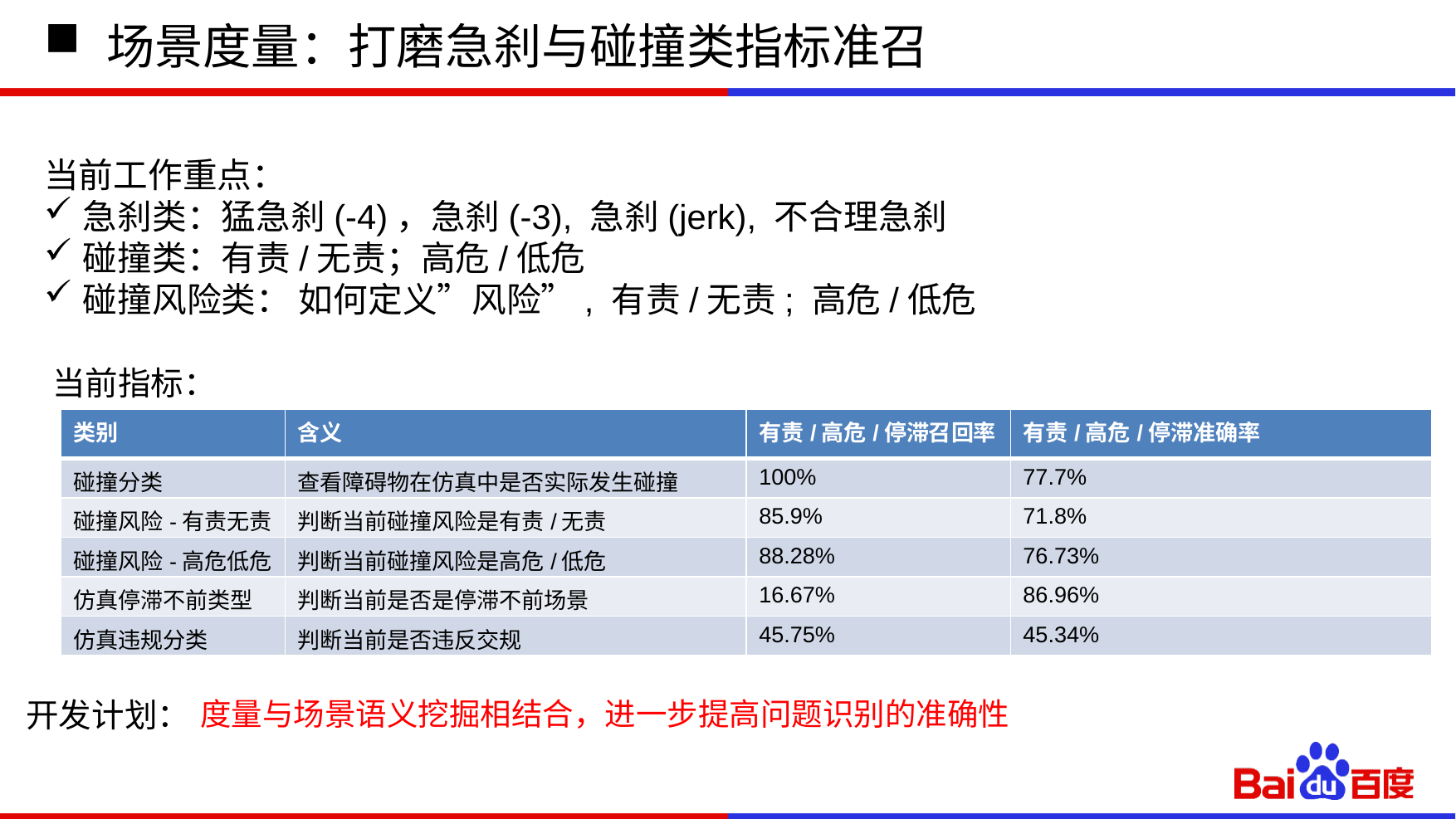

# 场景度量：打磨急刹与碰撞类指标准召
当前工作重点：
急刹类：猛急刹(-4)，急刹(-3), 急刹(jerk), 不合理急刹
碰撞类：有责/无责；高危/低危
碰撞风险类： 如何定义”风险”, 有责/无责; 高危/低危

当前指标：
| 类别 | 含义 | 有责/高危/停滞召回率 | 有责/高危/停滞准确率 |
| --- | --- | --- | --- |
| 碰撞分类 | 查看障碍物在仿真中是否实际发生碰撞 | 100% | 77.7% |
| 碰撞风险-有责无责 | 判断当前碰撞风险是有责/无责 | 85.9% | 71.8% |
| 碰撞风险-高危低危 | 判断当前碰撞风险是高危/低危 | 88.28% | 76.73% |
| 仿真停滞不前类型 | 判断当前是否是停滞不前场景 | 16.67% | 86.96% |
| 仿真违规分类 | 判断当前是否违反交规 | 45.75% | 45.34% |
开发计划：
度量与场景语义挖掘相结合，进一步提高问题识别的准确性